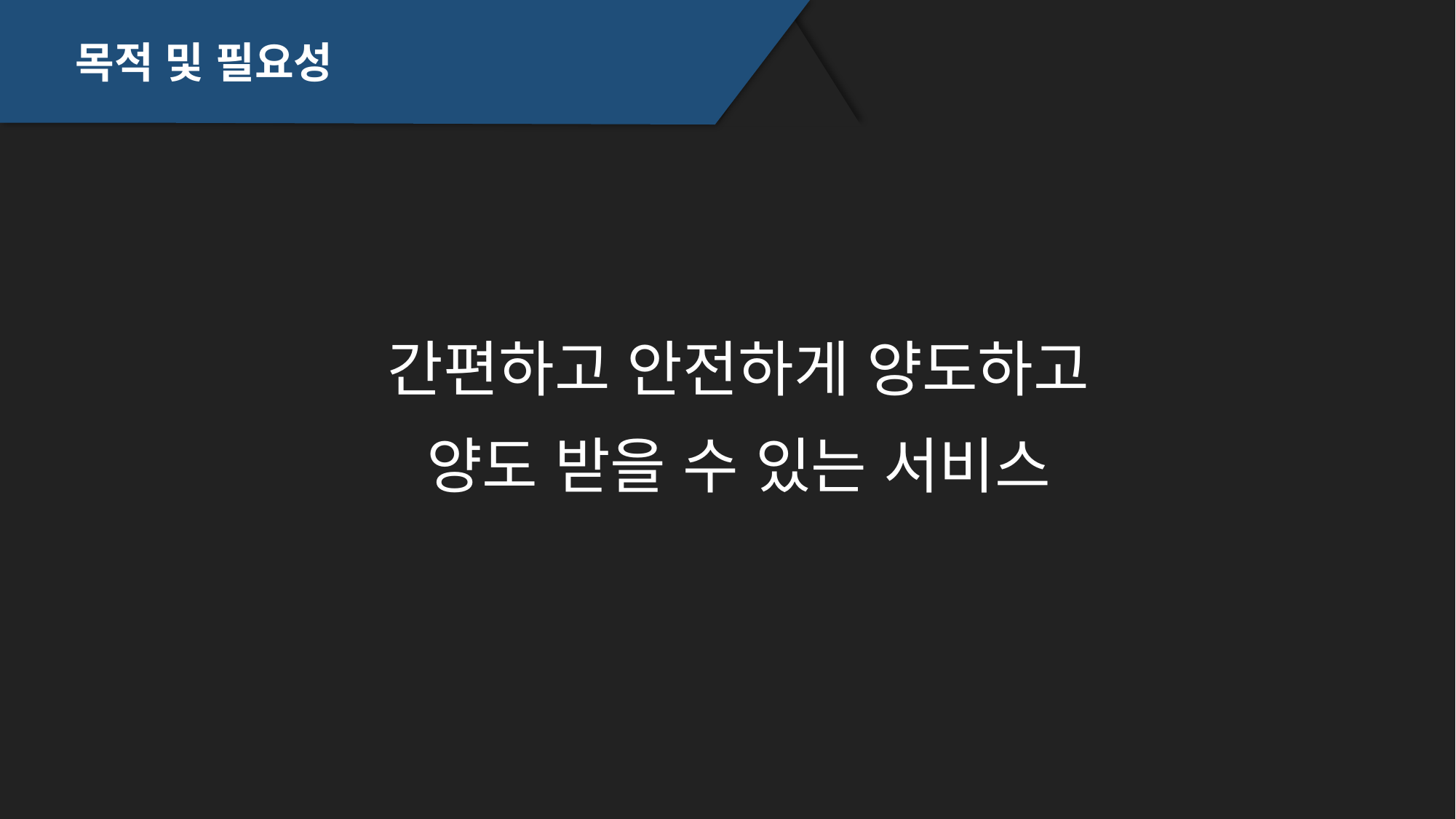

목적 및 필요성

간편하고 안전하게 양도하고
양도 받을 수 있는 서비스